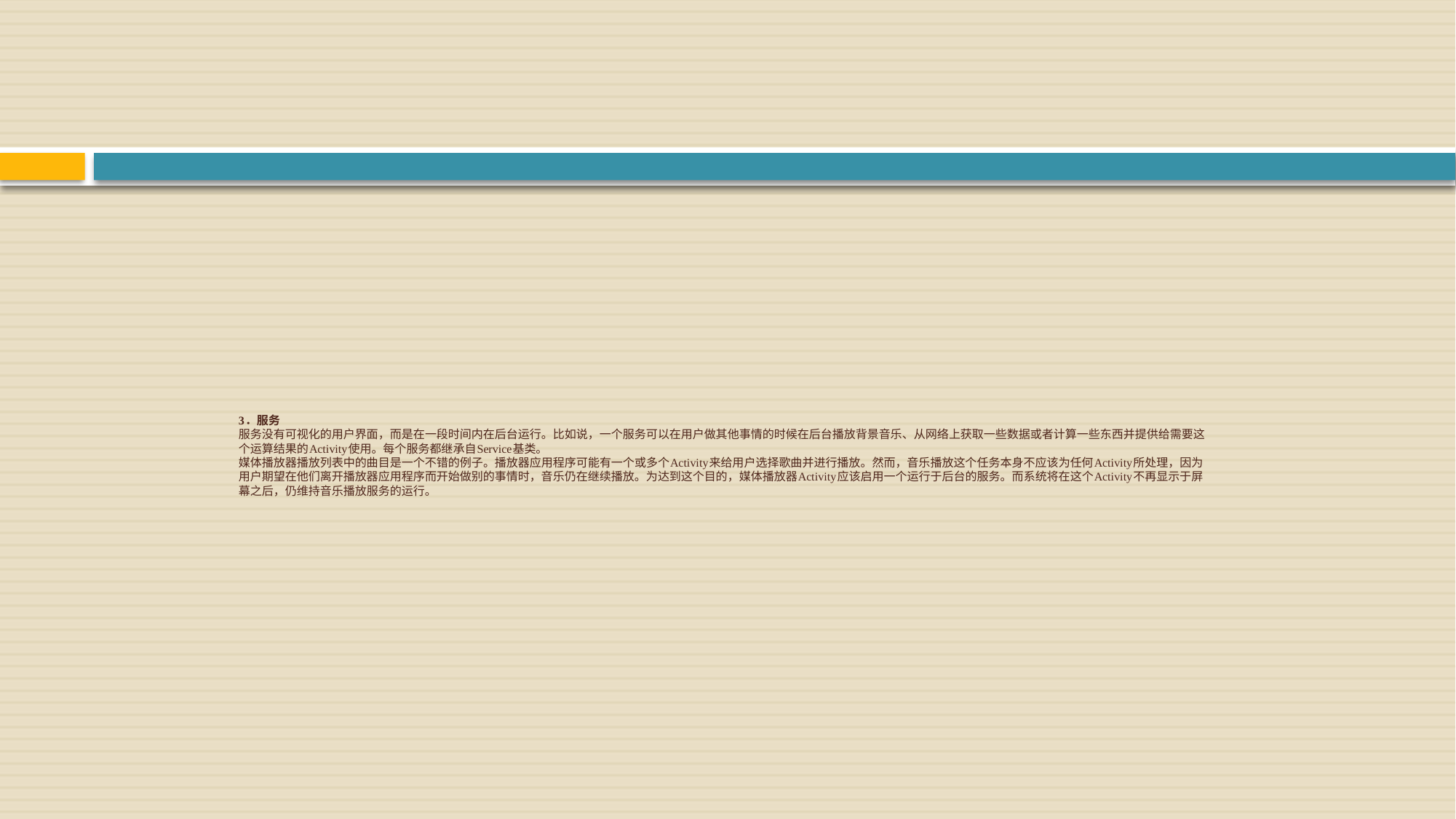

# 3．服务
服务没有可视化的用户界面，而是在一段时间内在后台运行。比如说，一个服务可以在用户做其他事情的时候在后台播放背景音乐、从网络上获取一些数据或者计算一些东西并提供给需要这个运算结果的Activity使用。每个服务都继承自Service基类。
媒体播放器播放列表中的曲目是一个不错的例子。播放器应用程序可能有一个或多个Activity来给用户选择歌曲并进行播放。然而，音乐播放这个任务本身不应该为任何Activity所处理，因为用户期望在他们离开播放器应用程序而开始做别的事情时，音乐仍在继续播放。为达到这个目的，媒体播放器Activity应该启用一个运行于后台的服务。而系统将在这个Activity不再显示于屏幕之后，仍维持音乐播放服务的运行。